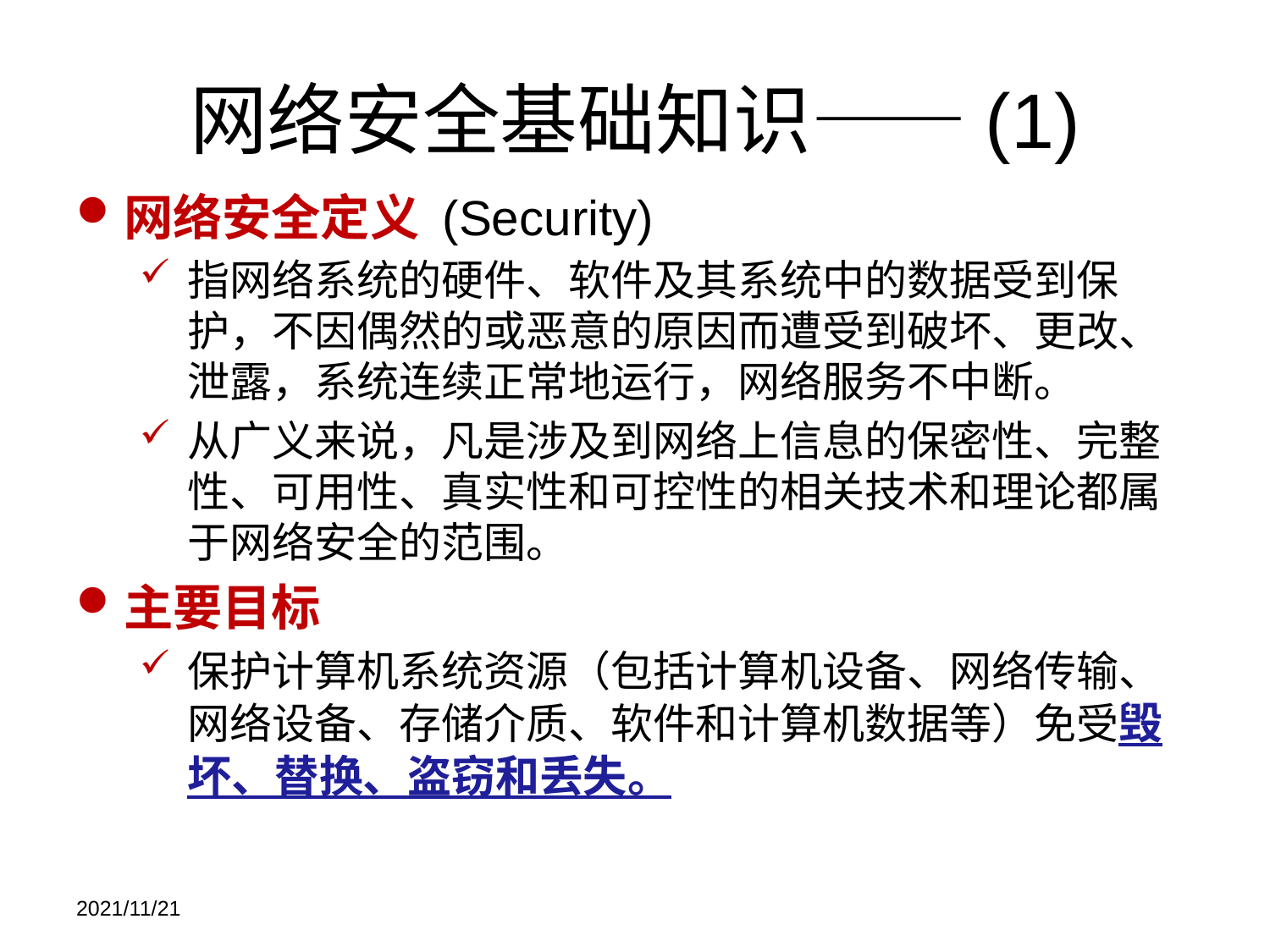

# 网络安全基础知识——(1)
网络安全定义 (Security)
指网络系统的硬件、软件及其系统中的数据受到保护，不因偶然的或恶意的原因而遭受到破坏、更改、泄露，系统连续正常地运行，网络服务不中断。
从广义来说，凡是涉及到网络上信息的保密性、完整性、可用性、真实性和可控性的相关技术和理论都属于网络安全的范围。
主要目标
保护计算机系统资源（包括计算机设备、网络传输、网络设备、存储介质、软件和计算机数据等）免受毁坏、替换、盗窃和丢失。
2021/11/21